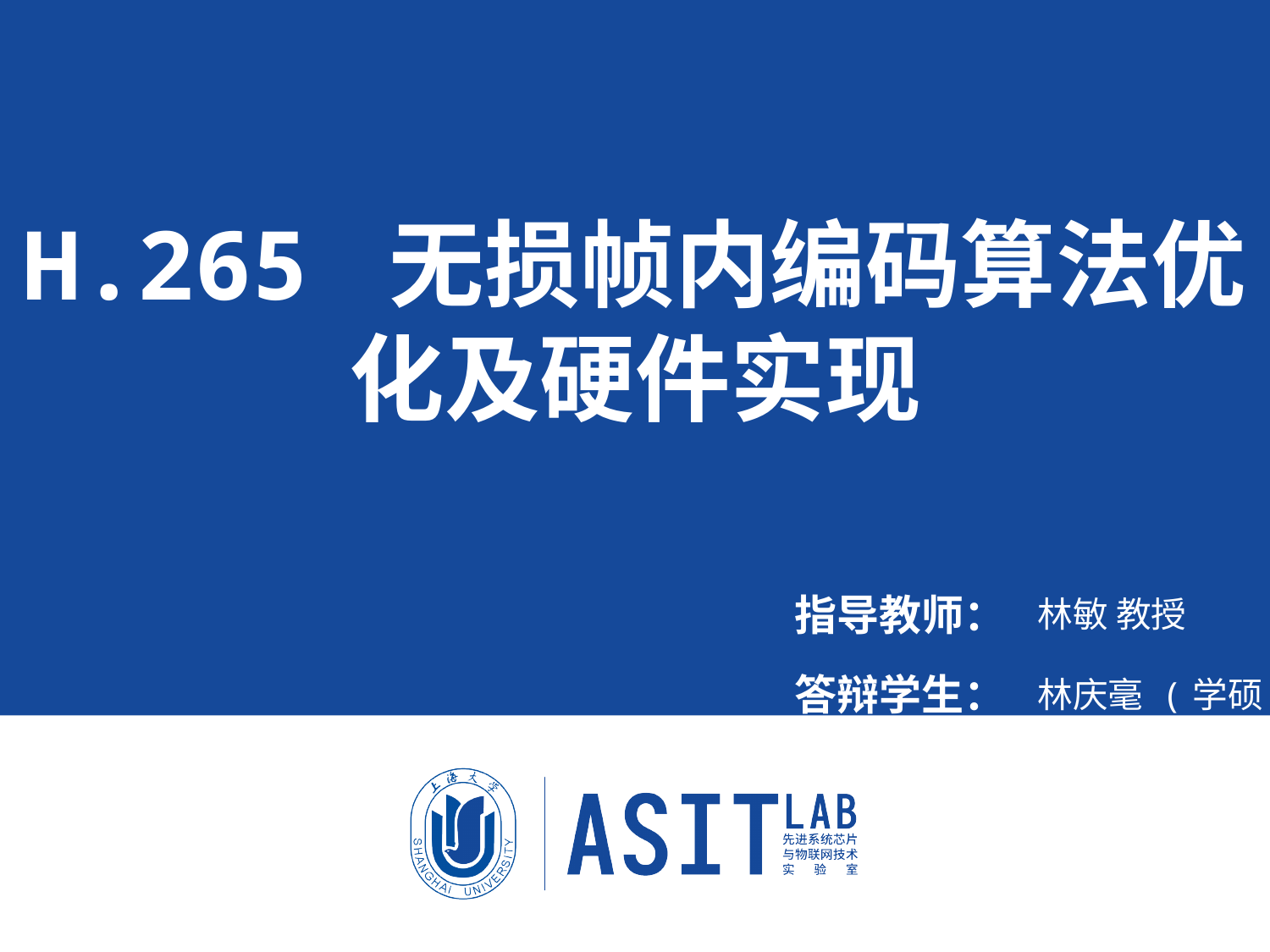

# H.265 无损帧内编码算法优化及硬件实现
| 指导教师： | 林敏 教授 |
| --- | --- |
| 答辩学生： | 林庆毫 (学硕) |